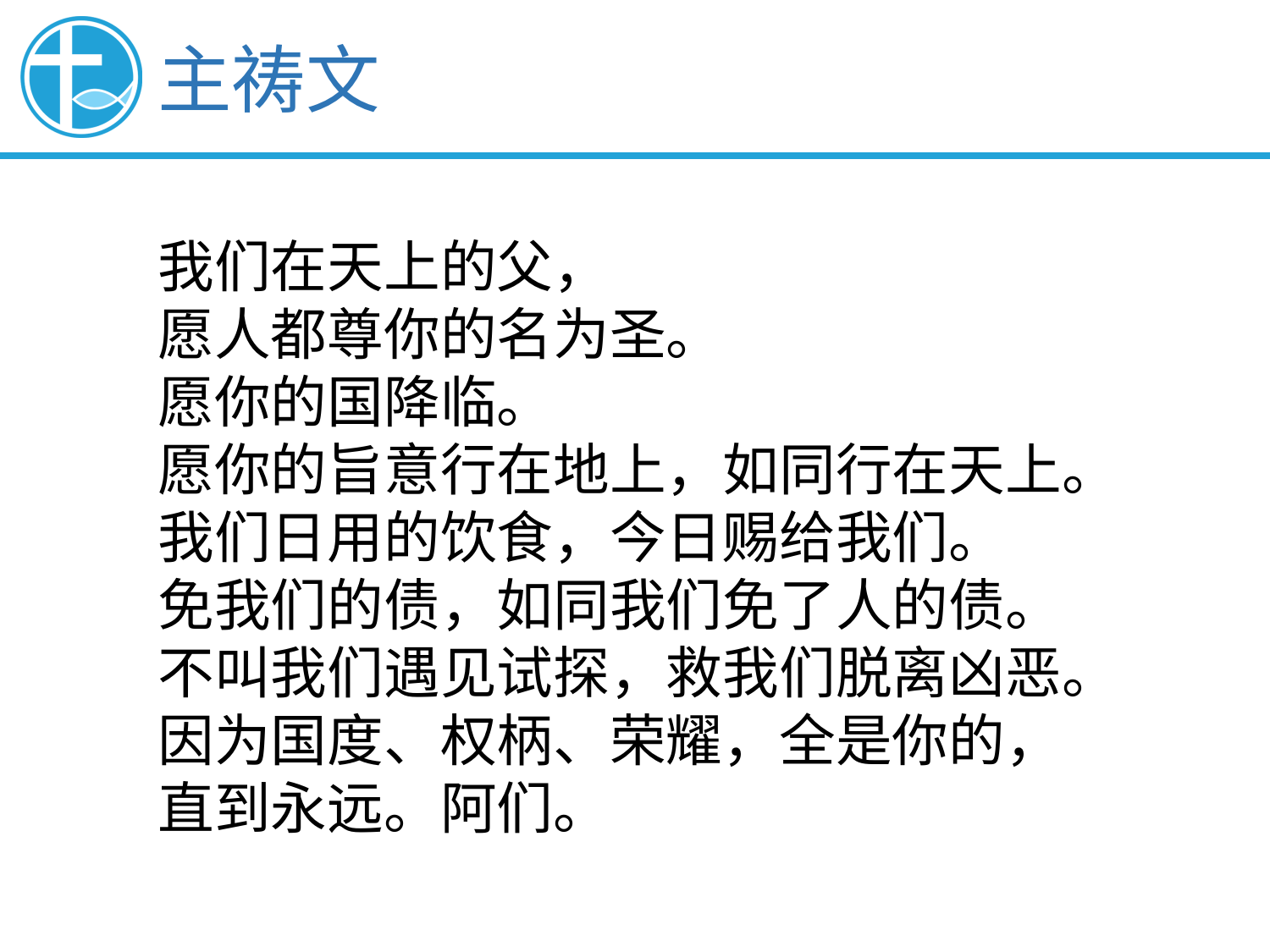

主祷文
我们在天上的父，
愿人都尊你的名为圣。
愿你的国降临。
愿你的旨意行在地上，如同行在天上。
我们日用的饮食，今日赐给我们。
免我们的债，如同我们免了人的债。
不叫我们遇见试探，救我们脱离凶恶。
因为国度、权柄、荣耀，全是你的，
直到永远。阿们。